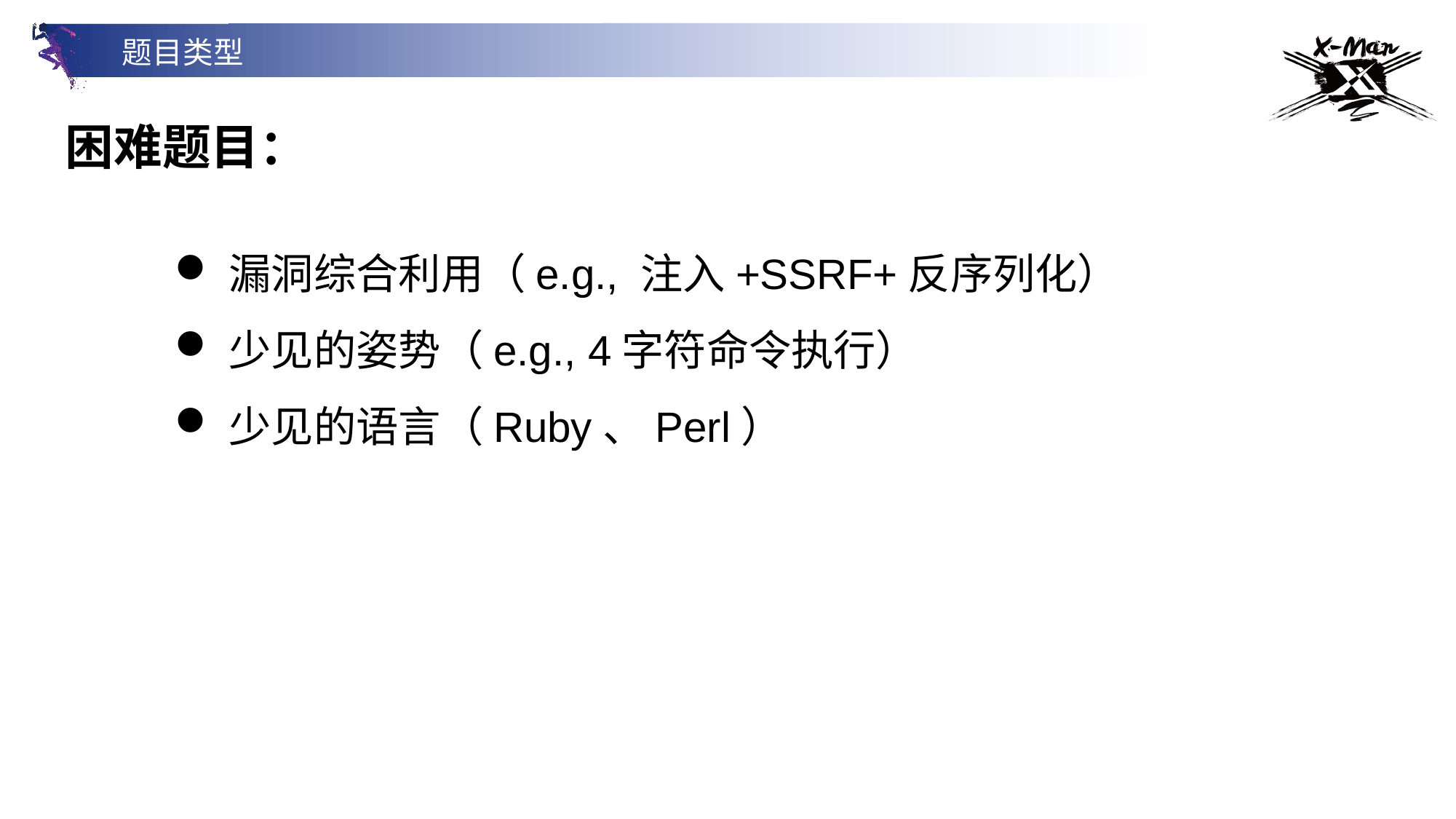

题目类型
困难题目：
漏洞综合利用（e.g., 注入+SSRF+反序列化）
少见的姿势（e.g., 4字符命令执行）
少见的语言（Ruby、Perl）